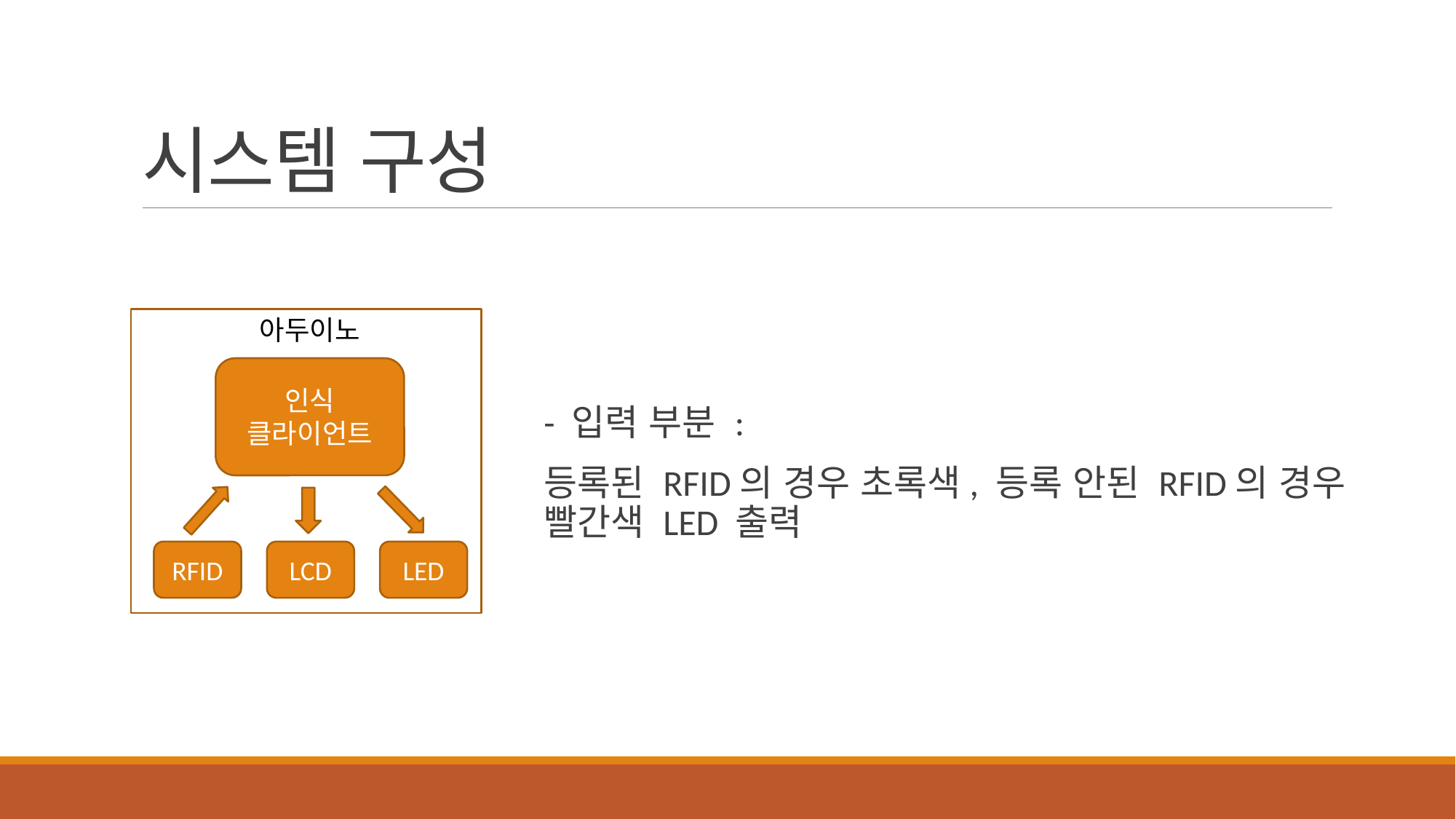

# 시스템 구성
아두이노

인식 클라이언트
- 입력 부분 :
등록된 RFID의 경우 초록색, 등록 안된 RFID의 경우 빨간색 LED 출력

RFID
LCD
LED